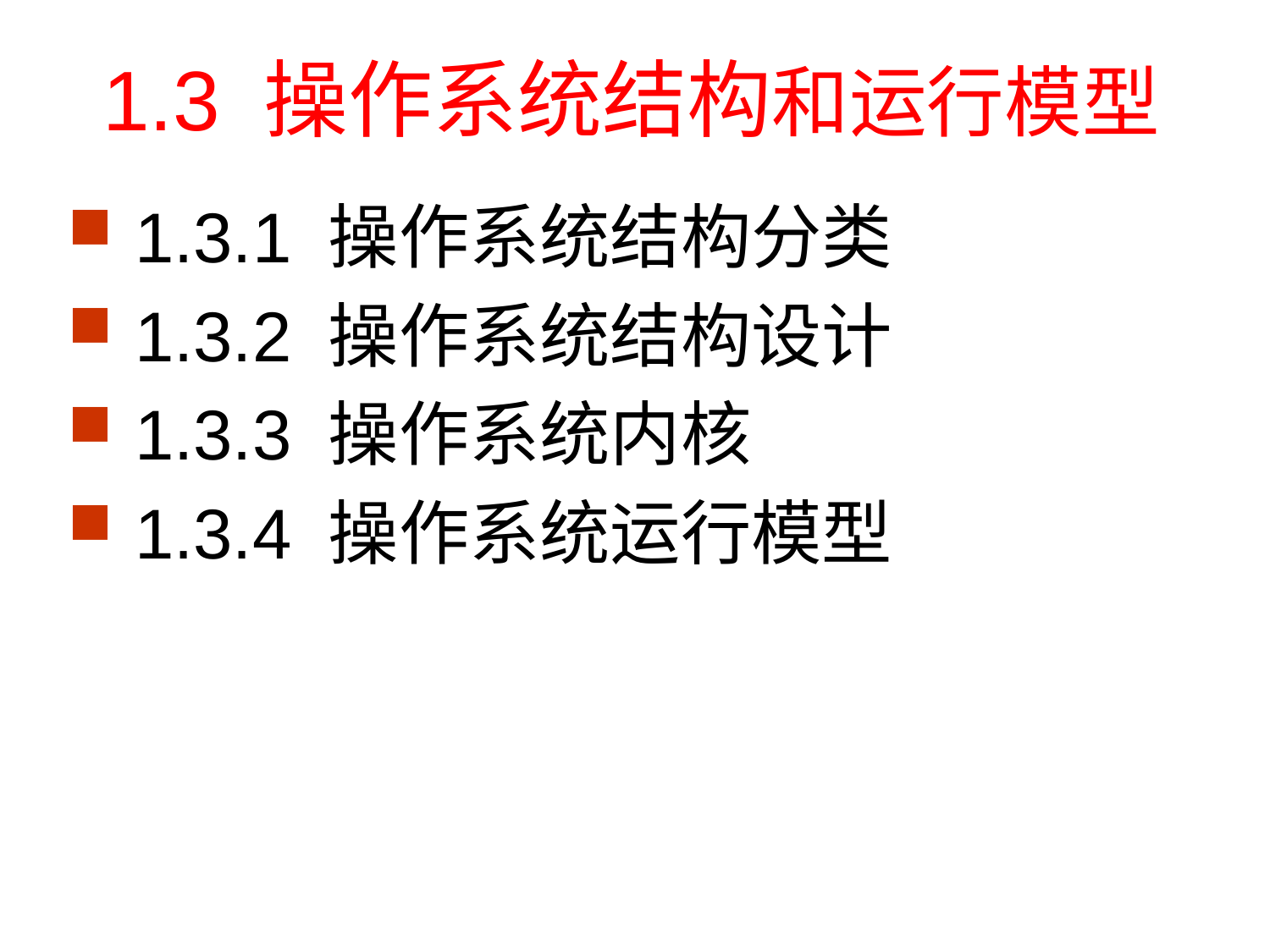

# 1.3 操作系统结构和运行模型
 1.3.1 操作系统结构分类
 1.3.2 操作系统结构设计
 1.3.3 操作系统内核
 1.3.4 操作系统运行模型